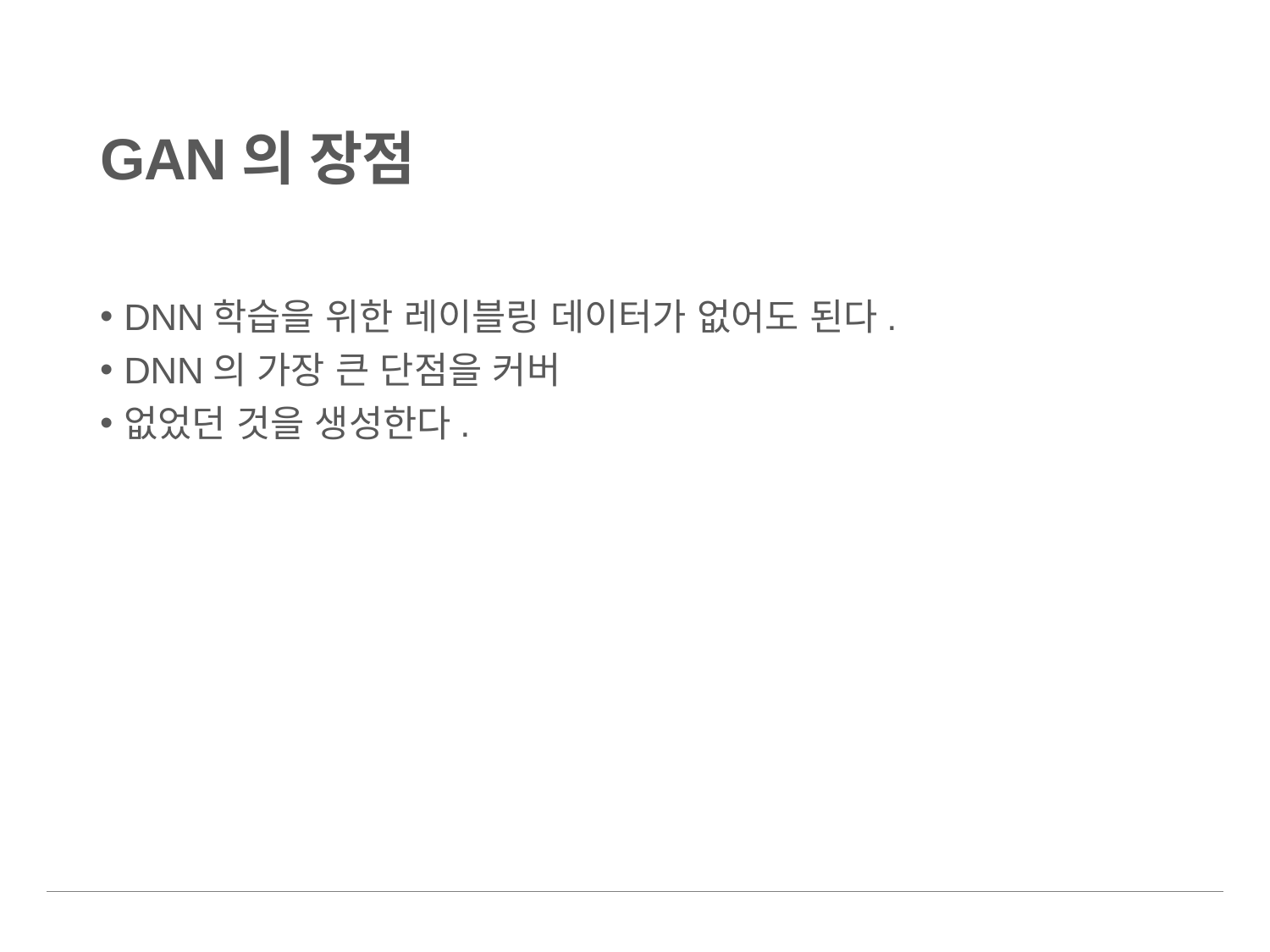

# GAN의 장점
DNN학습을 위한 레이블링 데이터가 없어도 된다.
DNN의 가장 큰 단점을 커버
없었던 것을 생성한다.